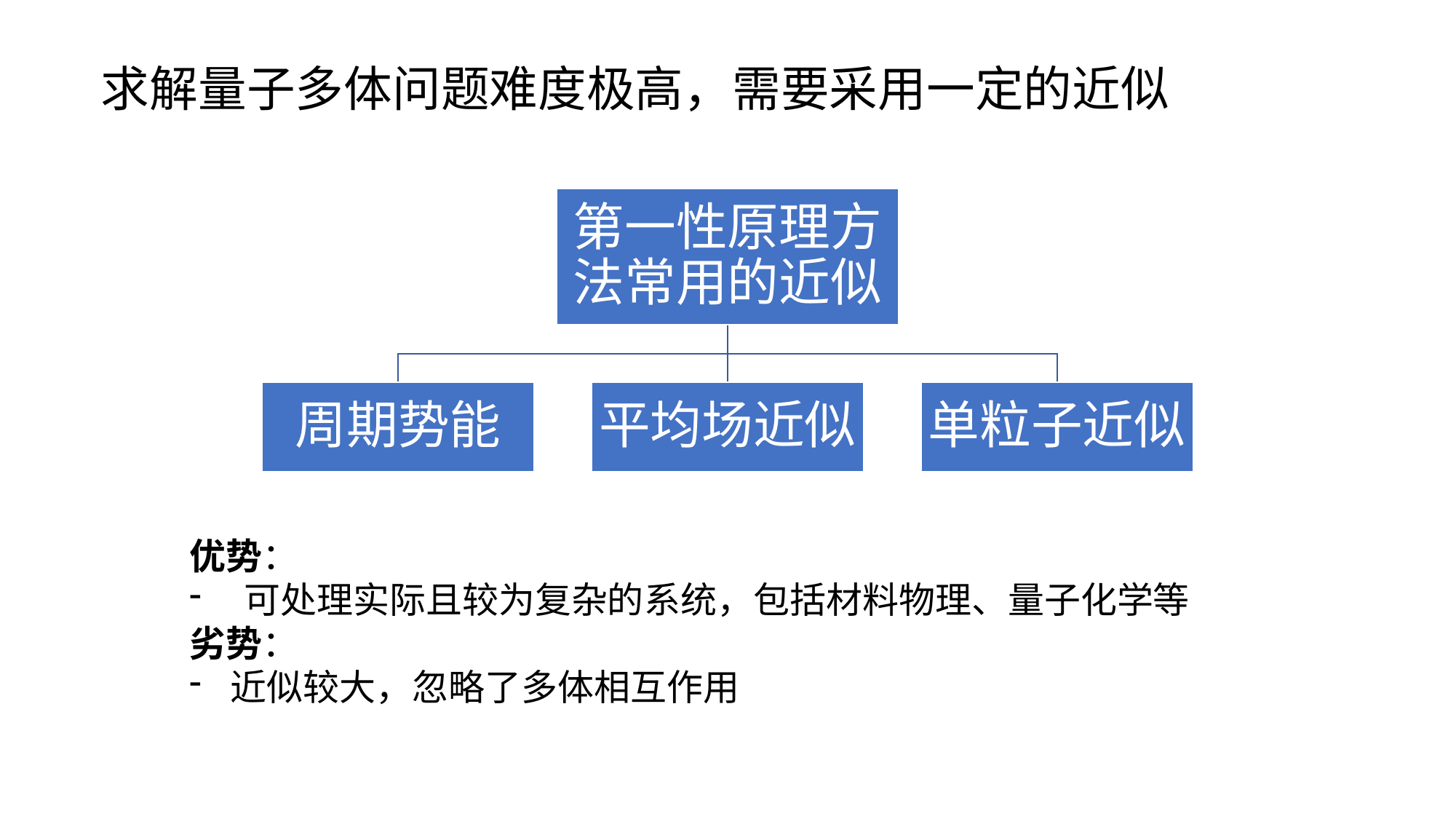

求解量子多体问题难度极高，需要采用一定的近似
第一性原理方法常用的近似
周期势能
平均场近似
单粒子近似
优势：
可处理实际且较为复杂的系统，包括材料物理、量子化学等
劣势：
近似较大，忽略了多体相互作用